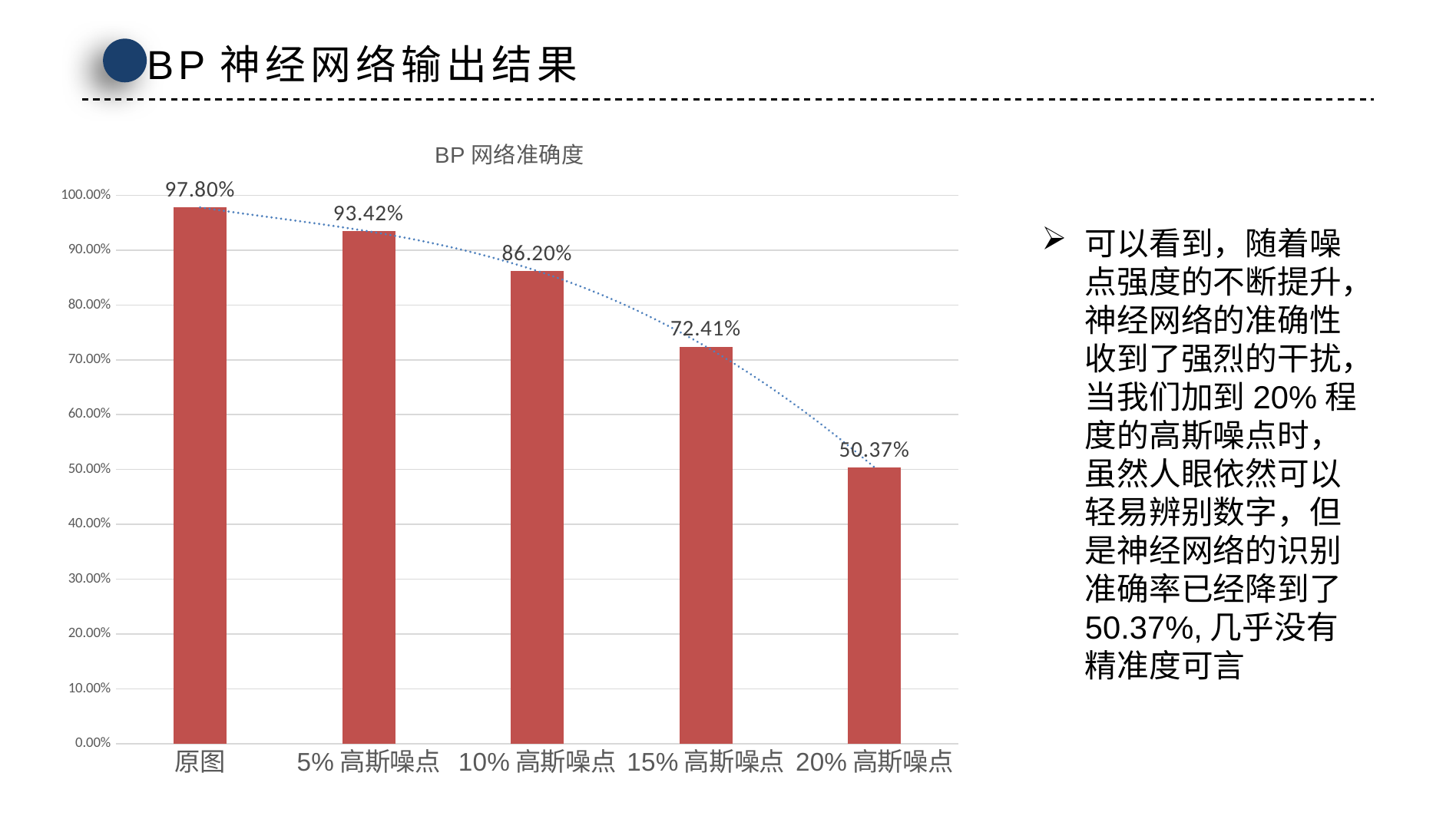

BP神经网络输出结果

### Chart: BP网络准确度

| Category | BP网络准确度 |
|---|---|
| 原图 | 0.978 |
| 5%高斯噪点 | 0.9342 |
| 10%高斯噪点 | 0.862 |
| 15%高斯噪点 | 0.7241 |
| 20%高斯噪点 | 0.5037 |

### Chart

| Category |
|---|
可以看到，随着噪点强度的不断提升，神经网络的准确性收到了强烈的干扰，当我们加到20%程度的高斯噪点时，虽然人眼依然可以轻易辨别数字，但是神经网络的识别准确率已经降到了50.37%,几乎没有精准度可言